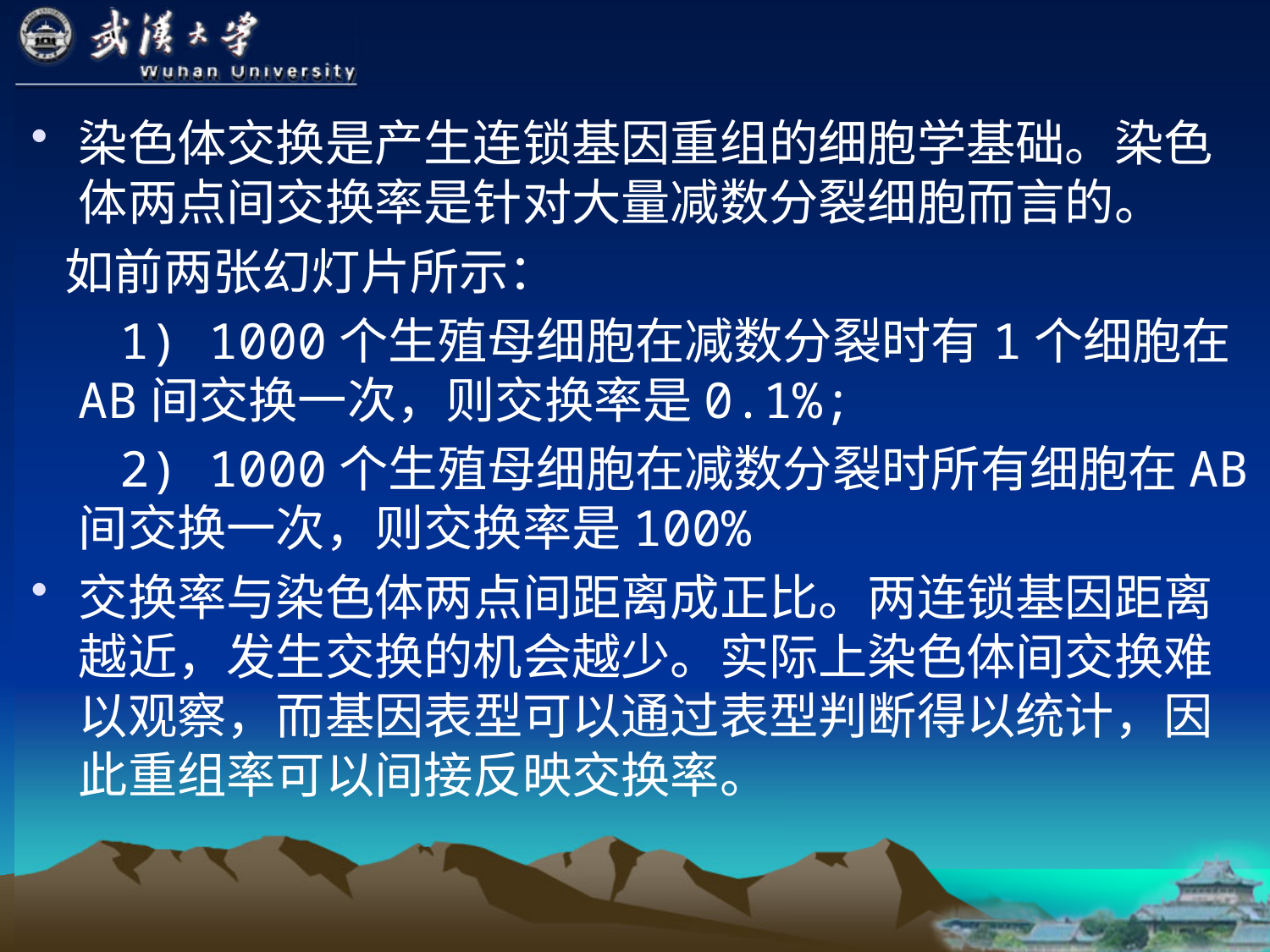

染色体交换是产生连锁基因重组的细胞学基础。染色体两点间交换率是针对大量减数分裂细胞而言的。
  如前两张幻灯片所示：
   1) 1000个生殖母细胞在减数分裂时有1个细胞在AB间交换一次，则交换率是0.1%;
   2) 1000个生殖母细胞在减数分裂时所有细胞在AB间交换一次，则交换率是100%
交换率与染色体两点间距离成正比。两连锁基因距离越近，发生交换的机会越少。实际上染色体间交换难以观察，而基因表型可以通过表型判断得以统计，因此重组率可以间接反映交换率。